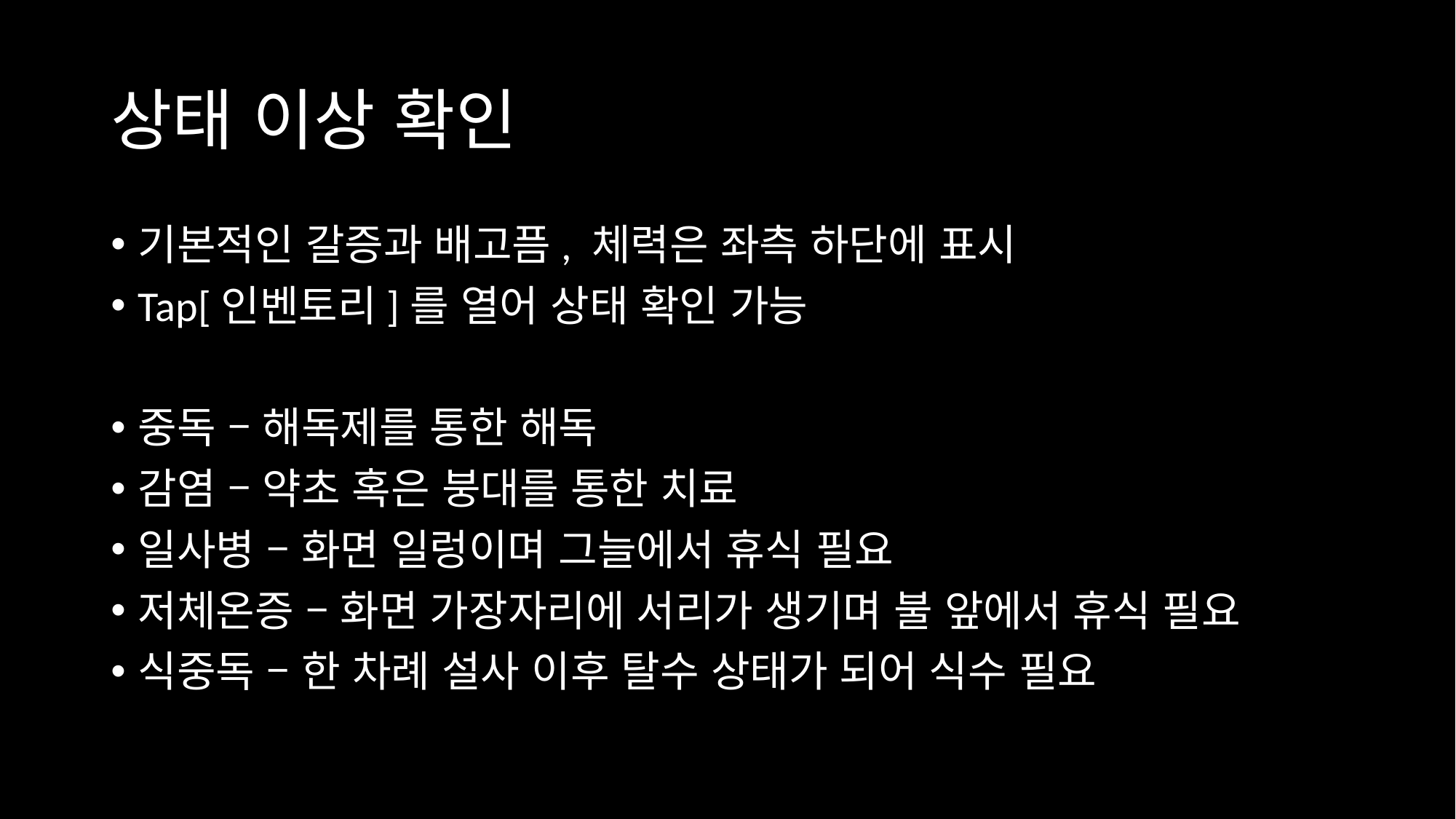

# 상태 이상 확인
기본적인 갈증과 배고픔, 체력은 좌측 하단에 표시
Tap[인벤토리]를 열어 상태 확인 가능

중독 – 해독제를 통한 해독
감염 – 약초 혹은 붕대를 통한 치료
일사병 – 화면 일렁이며 그늘에서 휴식 필요
저체온증 – 화면 가장자리에 서리가 생기며 불 앞에서 휴식 필요
식중독 – 한 차례 설사 이후 탈수 상태가 되어 식수 필요